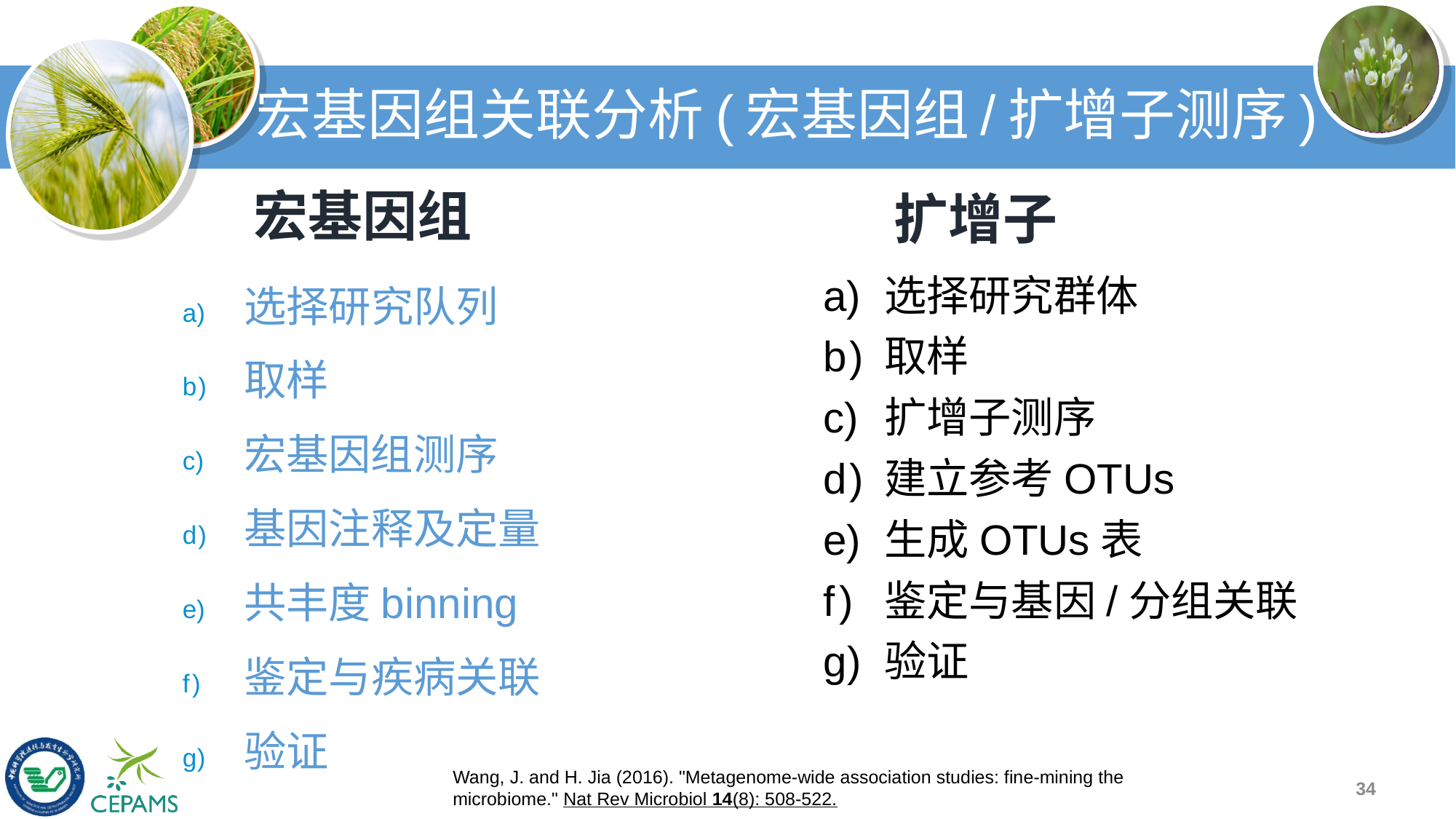

# 宏基因组关联分析(宏基因组/扩增子测序)
宏基因组
扩增子
选择研究队列
取样
宏基因组测序
基因注释及定量
共丰度binning
鉴定与疾病关联
验证
选择研究群体
取样
扩增子测序
建立参考OTUs
生成OTUs表
鉴定与基因/分组关联
验证
Wang, J. and H. Jia (2016). "Metagenome-wide association studies: fine-mining the microbiome." Nat Rev Microbiol 14(8): 508-522.
34